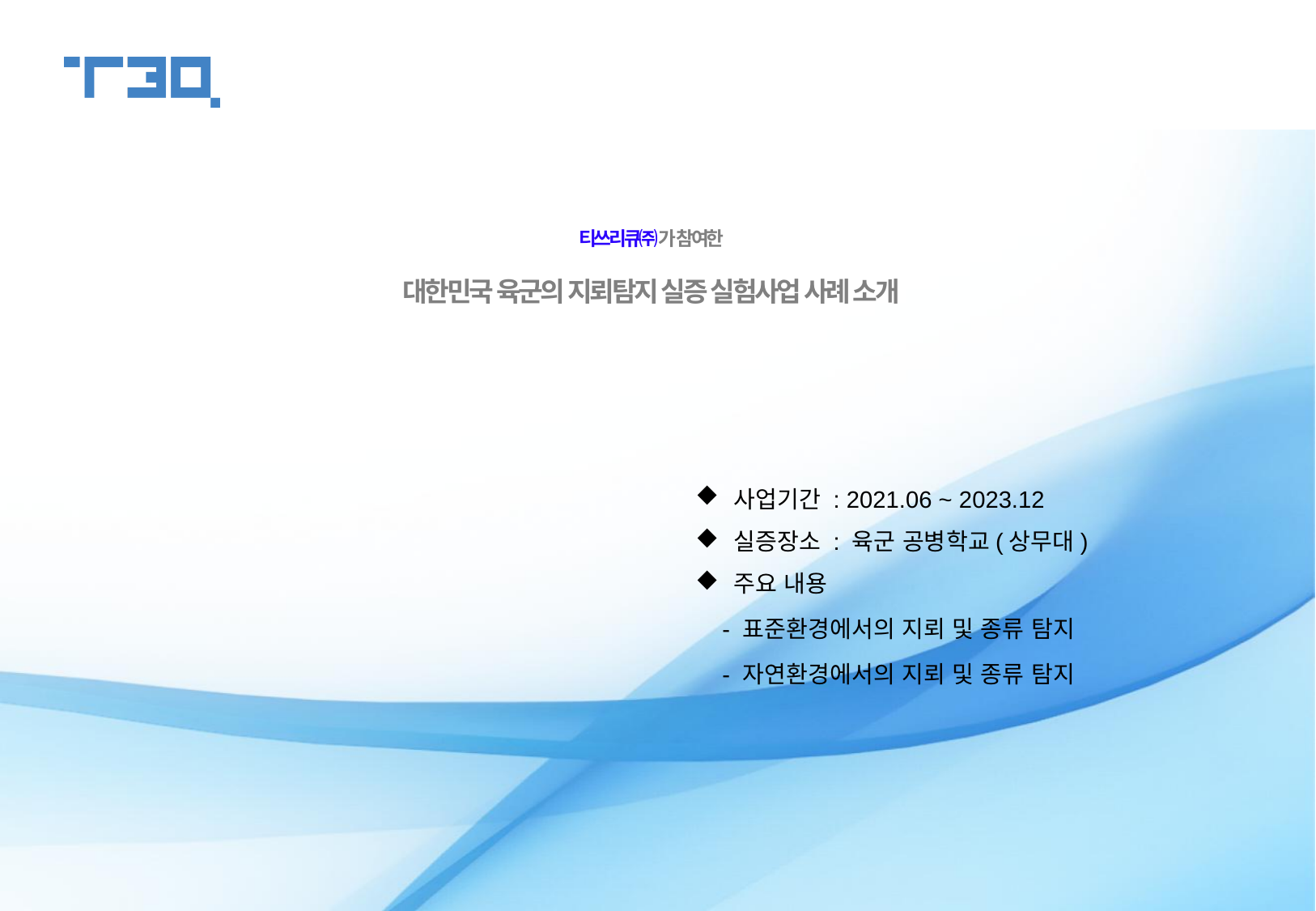

# 티쓰리큐㈜가 참여한 대한민국 육군의 지뢰탐지 실증 실험사업 사례 소개
사업기간 : 2021.06 ~ 2023.12
실증장소 : 육군 공병학교(상무대)
주요 내용
    - 표준환경에서의 지뢰 및 종류 탐지
    - 자연환경에서의 지뢰 및 종류 탐지